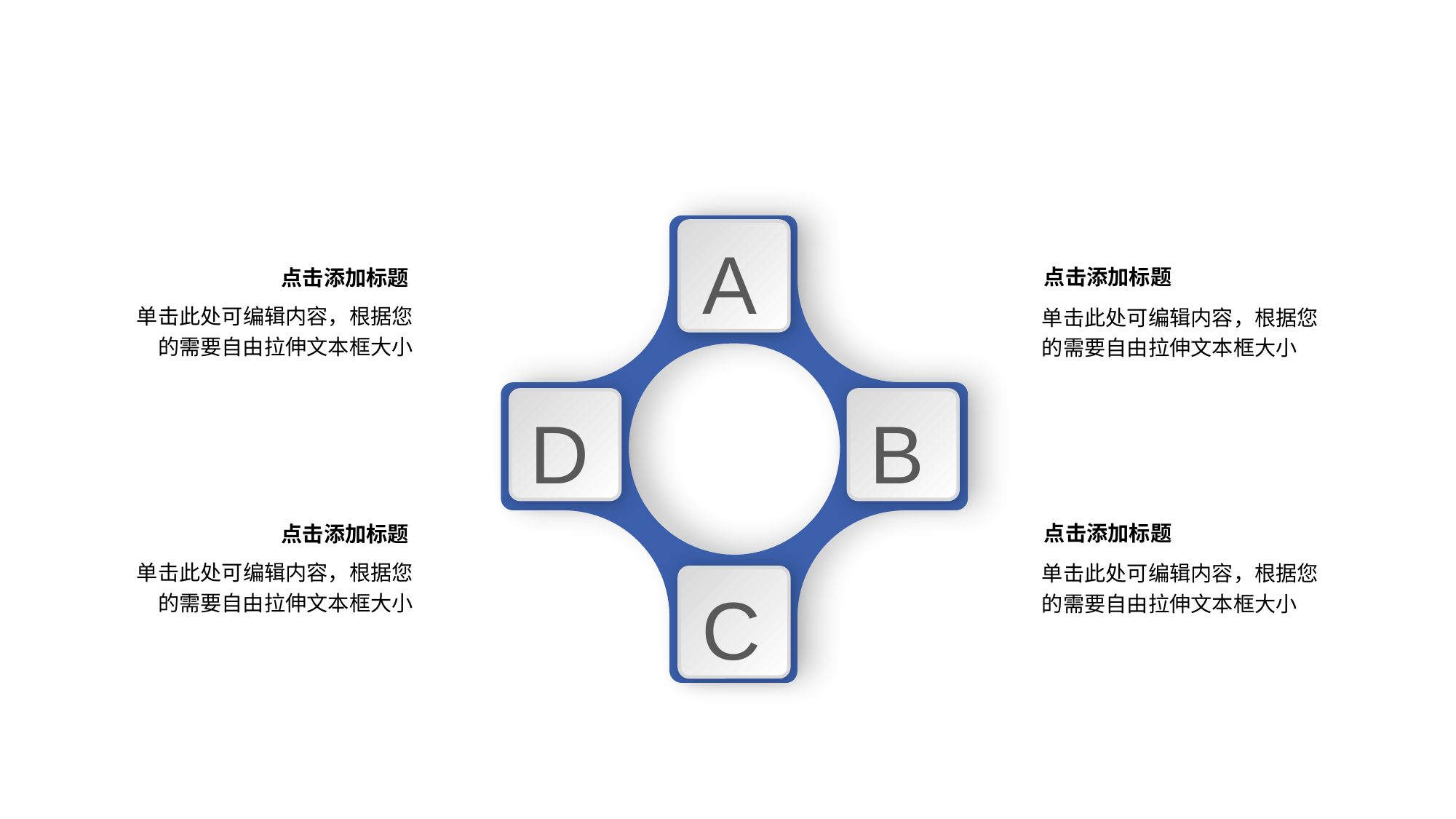

A
点击添加标题
单击此处可编辑内容，根据您的需要自由拉伸文本框大小
点击添加标题
单击此处可编辑内容，根据您的需要自由拉伸文本框大小

D
B
点击添加标题
单击此处可编辑内容，根据您的需要自由拉伸文本框大小
点击添加标题
单击此处可编辑内容，根据您的需要自由拉伸文本框大小

C